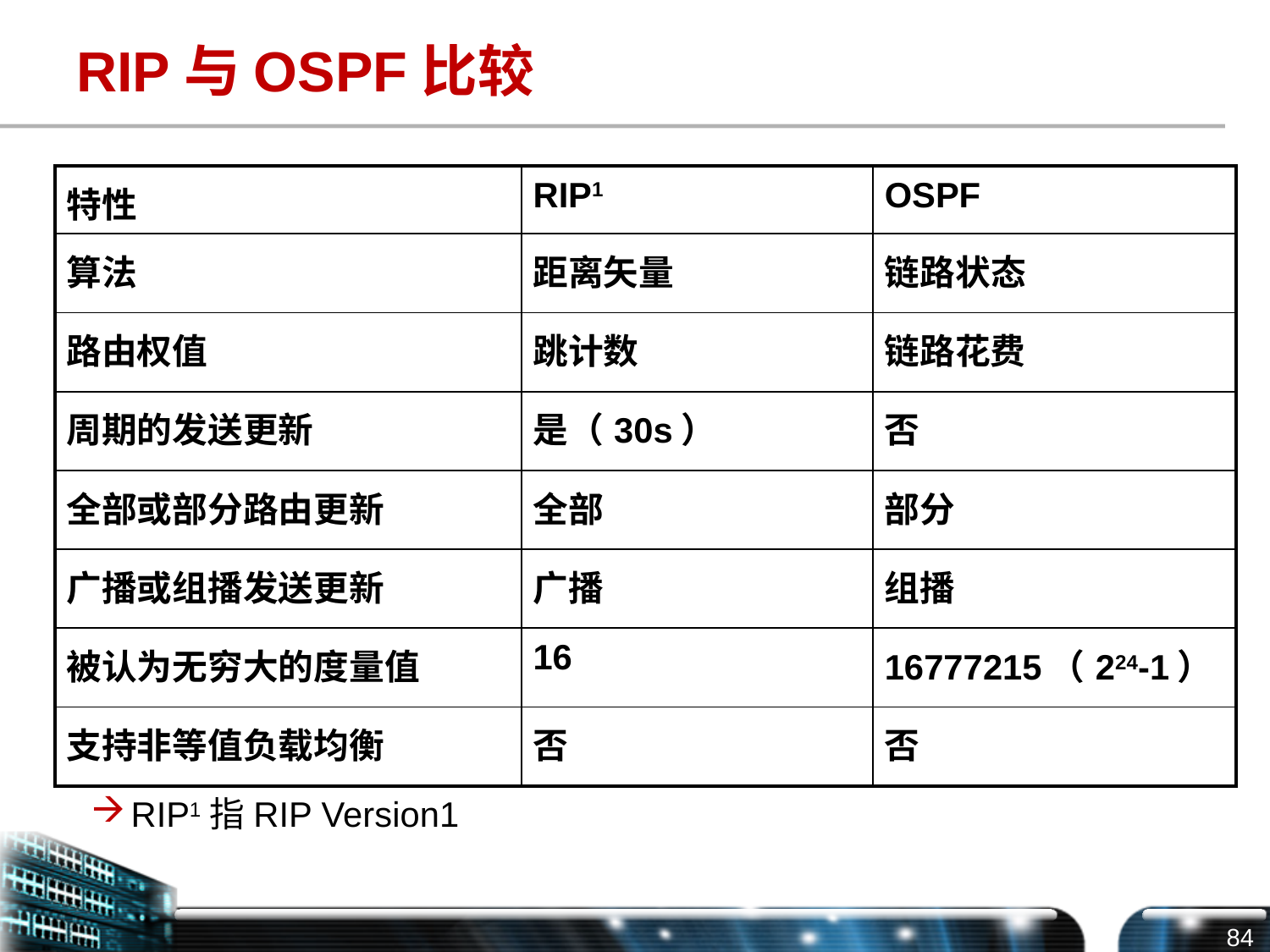

# RIP与OSPF比较
| 特性 | RIP1 | OSPF |
| --- | --- | --- |
| 算法 | 距离矢量 | 链路状态 |
| 路由权值 | 跳计数 | 链路花费 |
| 周期的发送更新 | 是（30s） | 否 |
| 全部或部分路由更新 | 全部 | 部分 |
| 广播或组播发送更新 | 广播 | 组播 |
| 被认为无穷大的度量值 | 16 | 16777215（224-1） |
| 支持非等值负载均衡 | 否 | 否 |
RIP1指RIP Version1